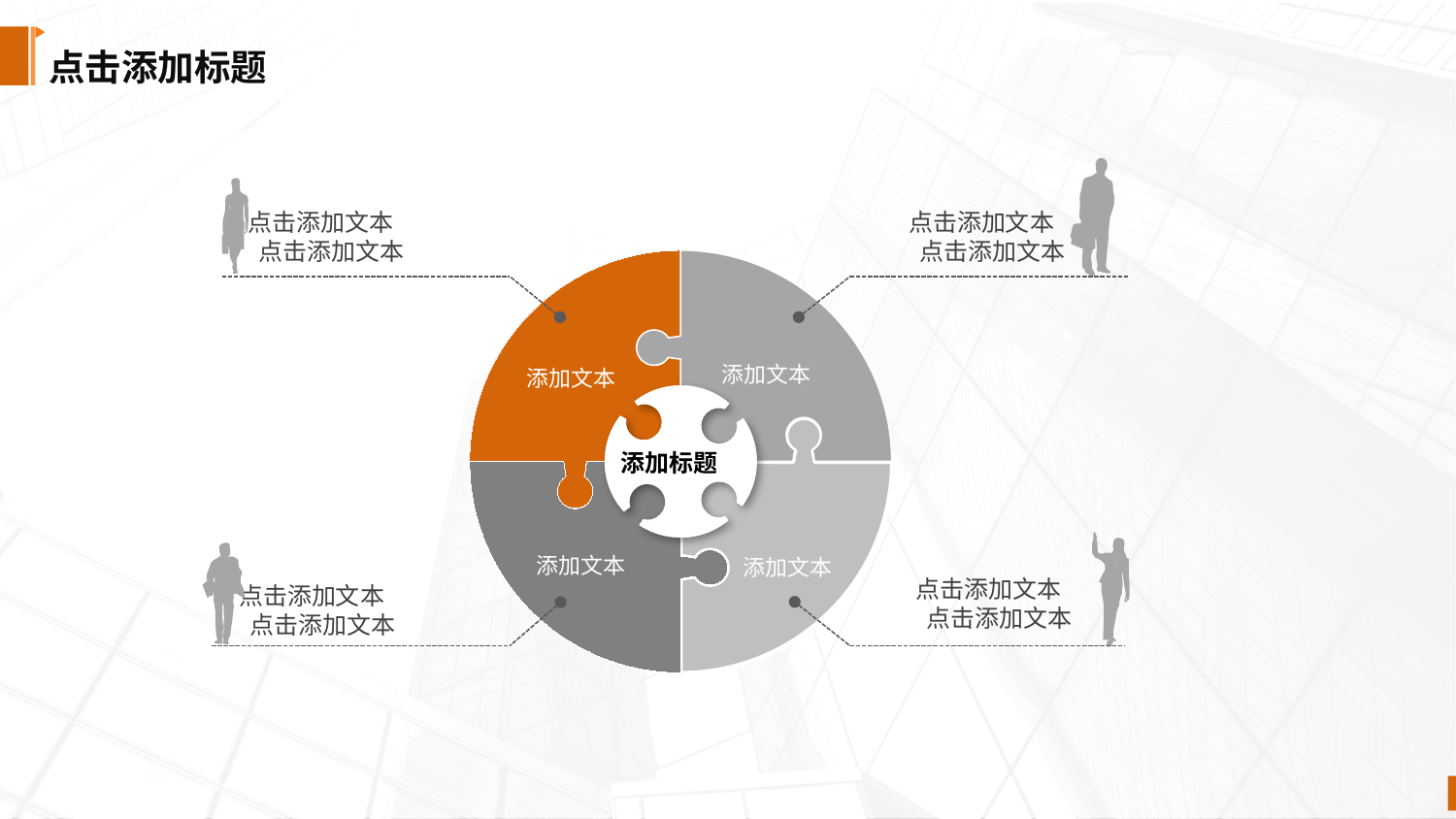

点击添加标题

点击添加文本
点击添加文本

点击添加文本
点击添加文本

添加文本
添加文本

添加标题
添加文本
添加文本

点击添加文本
点击添加文本

点击添加文本
点击添加文本